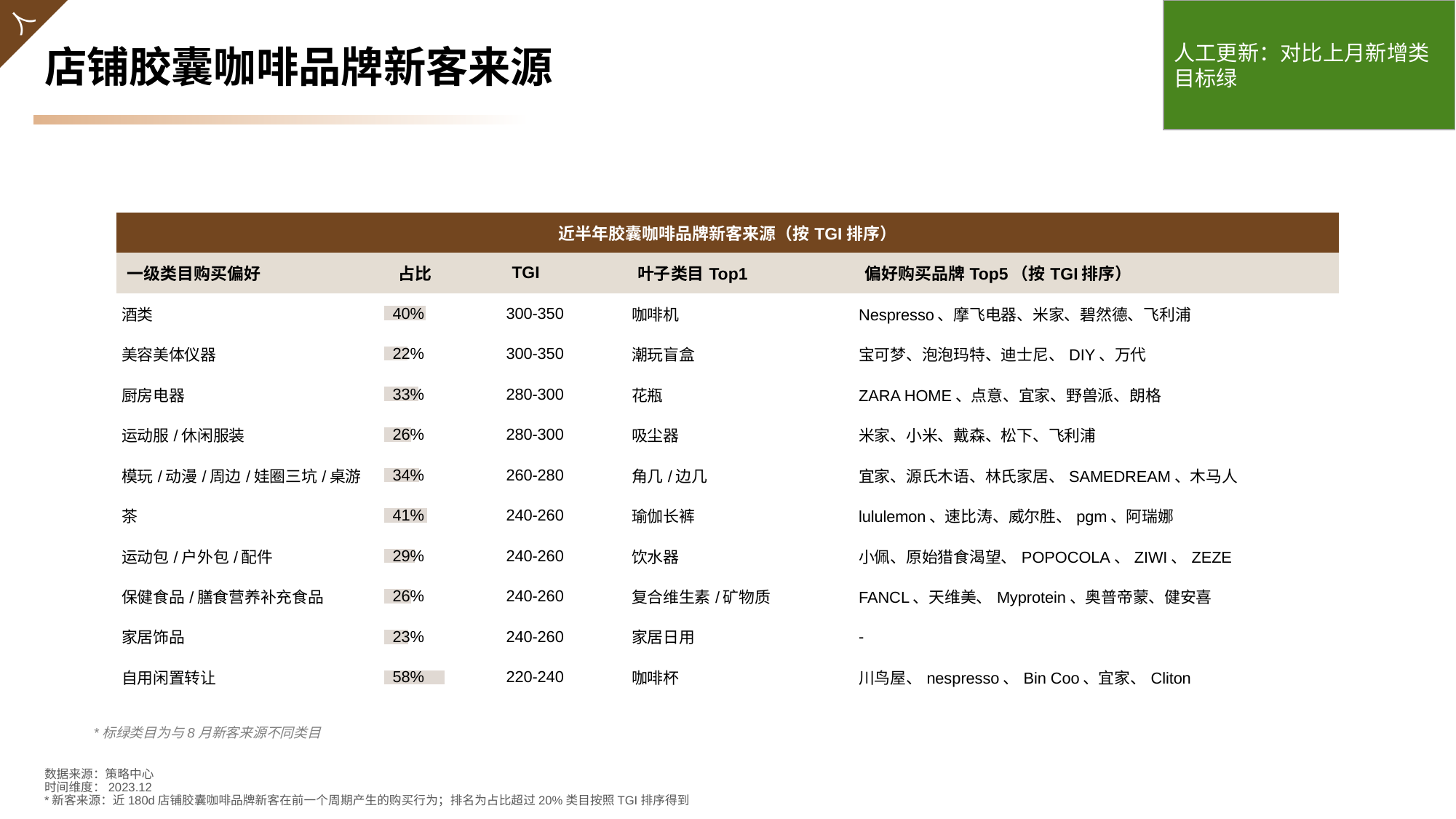

人工更新：对比上月新增类目标绿
# 店铺胶囊咖啡品牌新客来源

| 近半年胶囊咖啡品牌新客来源（按TGI排序） |  |  |  |  |
| --- | --- | --- | --- | --- |
| 一级类目购买偏好 | 占比 | TGI | 叶子类目Top1 | 偏好购买品牌Top5（按TGI排序） |
| 酒类 | 40% | 300-350 | 咖啡机 | Nespresso、摩飞电器、米家、碧然德、飞利浦 |
| 美容美体仪器 | 22% | 300-350 | 潮玩盲盒 | 宝可梦、泡泡玛特、迪士尼、DIY、万代 |
| 厨房电器 | 33% | 280-300 | 花瓶 | ZARA HOME、点意、宜家、野兽派、朗格 |
| 运动服/休闲服装 | 26% | 280-300 | 吸尘器 | 米家、小米、戴森、松下、飞利浦 |
| 模玩/动漫/周边/娃圈三坑/桌游 | 34% | 260-280 | 角几/边几 | 宜家、源氏木语、林氏家居、SAMEDREAM、木马人 |
| 茶 | 41% | 240-260 | 瑜伽长裤 | lululemon、速比涛、威尔胜、pgm、阿瑞娜 |
| 运动包/户外包/配件 | 29% | 240-260 | 饮水器 | 小佩、原始猎食渴望、POPOCOLA、ZIWI、ZEZE |
| 保健食品/膳食营养补充食品 | 26% | 240-260 | 复合维生素/矿物质 | FANCL、天维美、Myprotein、奥普帝蒙、健安喜 |
| 家居饰品 | 23% | 240-260 | 家居日用 | - |
| 自用闲置转让 | 58% | 220-240 | 咖啡杯 | 川鸟屋、nespresso、Bin Coo、宜家、Cliton |

### Chart

| Category | 占比 |
|---|---|
| 厨房电器 | 0.3997 |
| 模玩/动漫/周边/娃圈三坑/桌游 | 0.2203 |
| 家居饰品 | 0.3271 |
| 生活电器 | 0.2568 |
| 住宅家具 | 0.3381 |
| 运动/瑜伽/健身/球迷用品 | 0.4149 |
| 宠物/宠物食品 | 0.2915 |
| 保健食品/膳食营养补充食品 | 0.26 |
| 自用闲置转让 | 0.2312 |
| 餐饮具 | 0.582 |
*标绿类目为与8月新客来源不同类目
数据来源：策略中心
时间维度：2023.12
*新客来源：近180d店铺胶囊咖啡品牌新客在前一个周期产生的购买行为；排名为占比超过20%类目按照TGI排序得到